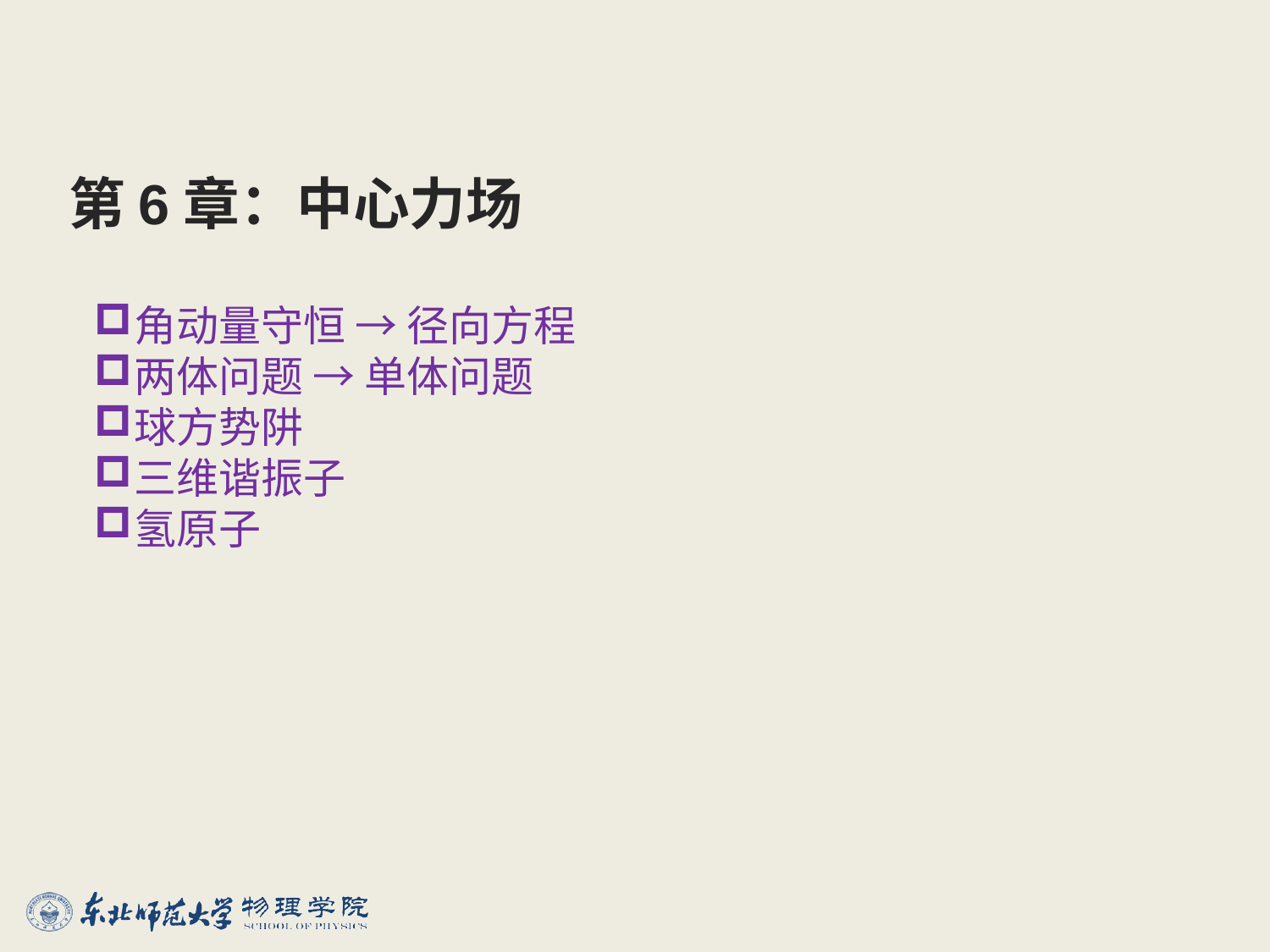

# 第6章：中心力场
角动量守恒 → 径向方程
两体问题 → 单体问题
球方势阱
三维谐振子
氢原子